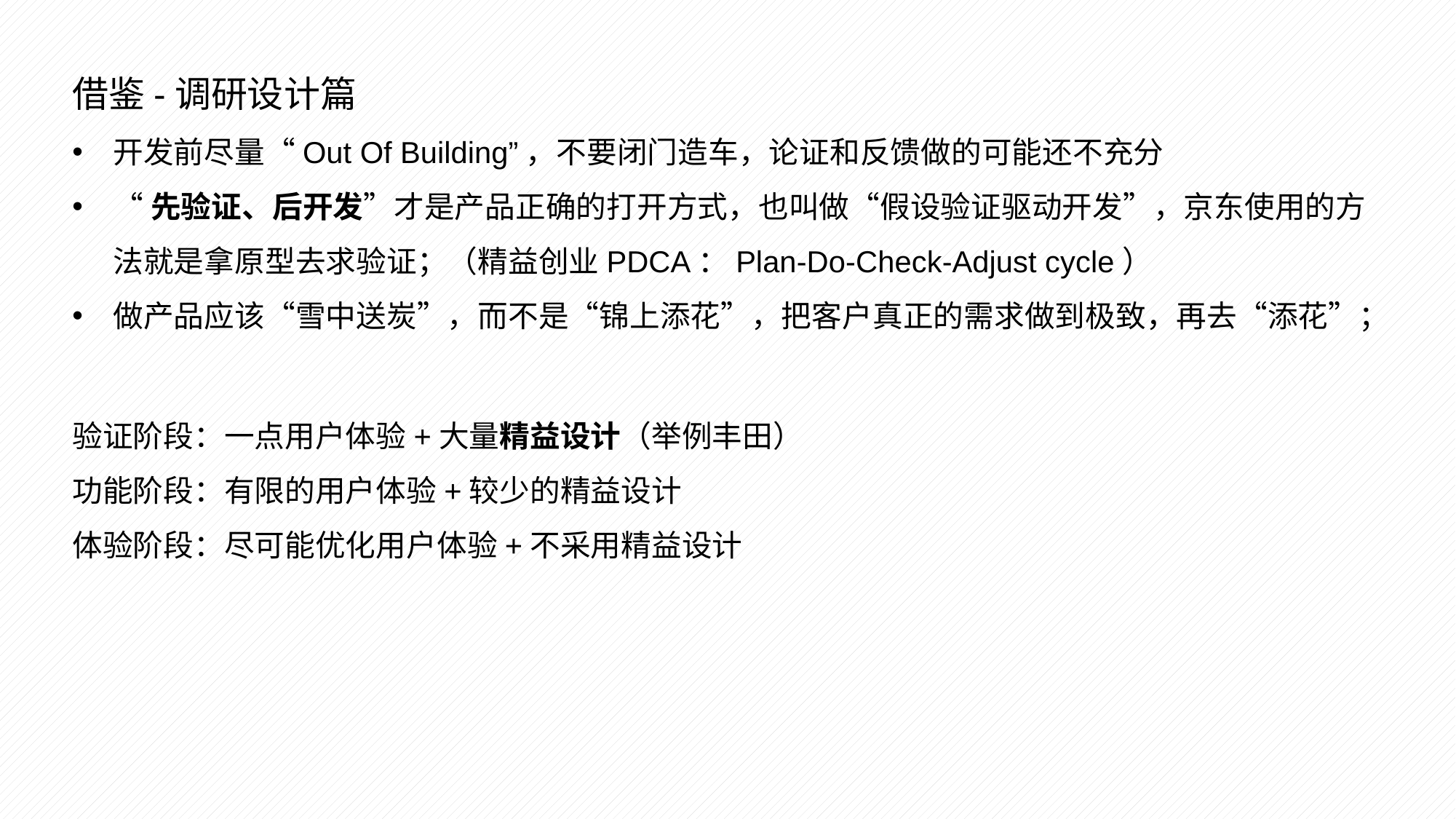

借鉴-调研设计篇
开发前尽量“Out Of Building”，不要闭门造车，论证和反馈做的可能还不充分
“先验证、后开发”才是产品正确的打开方式，也叫做“假设验证驱动开发”，京东使用的方法就是拿原型去求验证；（精益创业PDCA：Plan-Do-Check-Adjust cycle）
做产品应该“雪中送炭”，而不是“锦上添花”，把客户真正的需求做到极致，再去“添花”；

验证阶段：一点用户体验+大量精益设计（举例丰田）
功能阶段：有限的用户体验+较少的精益设计
体验阶段：尽可能优化用户体验+不采用精益设计